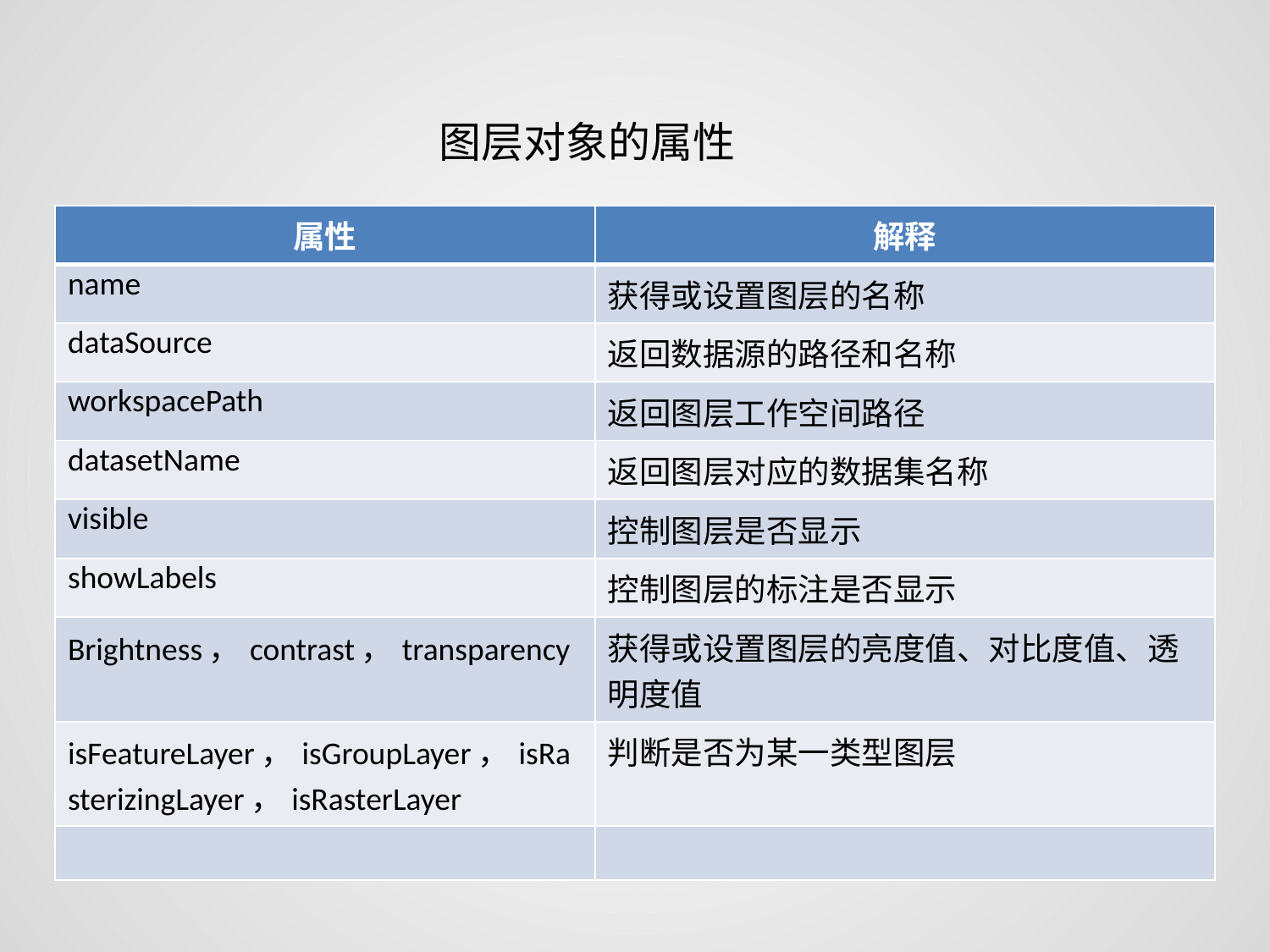

图层对象的属性
| 属性 | 解释 |
| --- | --- |
| name | 获得或设置图层的名称 |
| dataSource | 返回数据源的路径和名称 |
| workspacePath | 返回图层工作空间路径 |
| datasetName | 返回图层对应的数据集名称 |
| visible | 控制图层是否显示 |
| showLabels | 控制图层的标注是否显示 |
| Brightness，contrast，transparency | 获得或设置图层的亮度值、对比度值、透明度值 |
| isFeatureLayer，isGroupLayer，isRasterizingLayer，isRasterLayer | 判断是否为某一类型图层 |
|  |  |